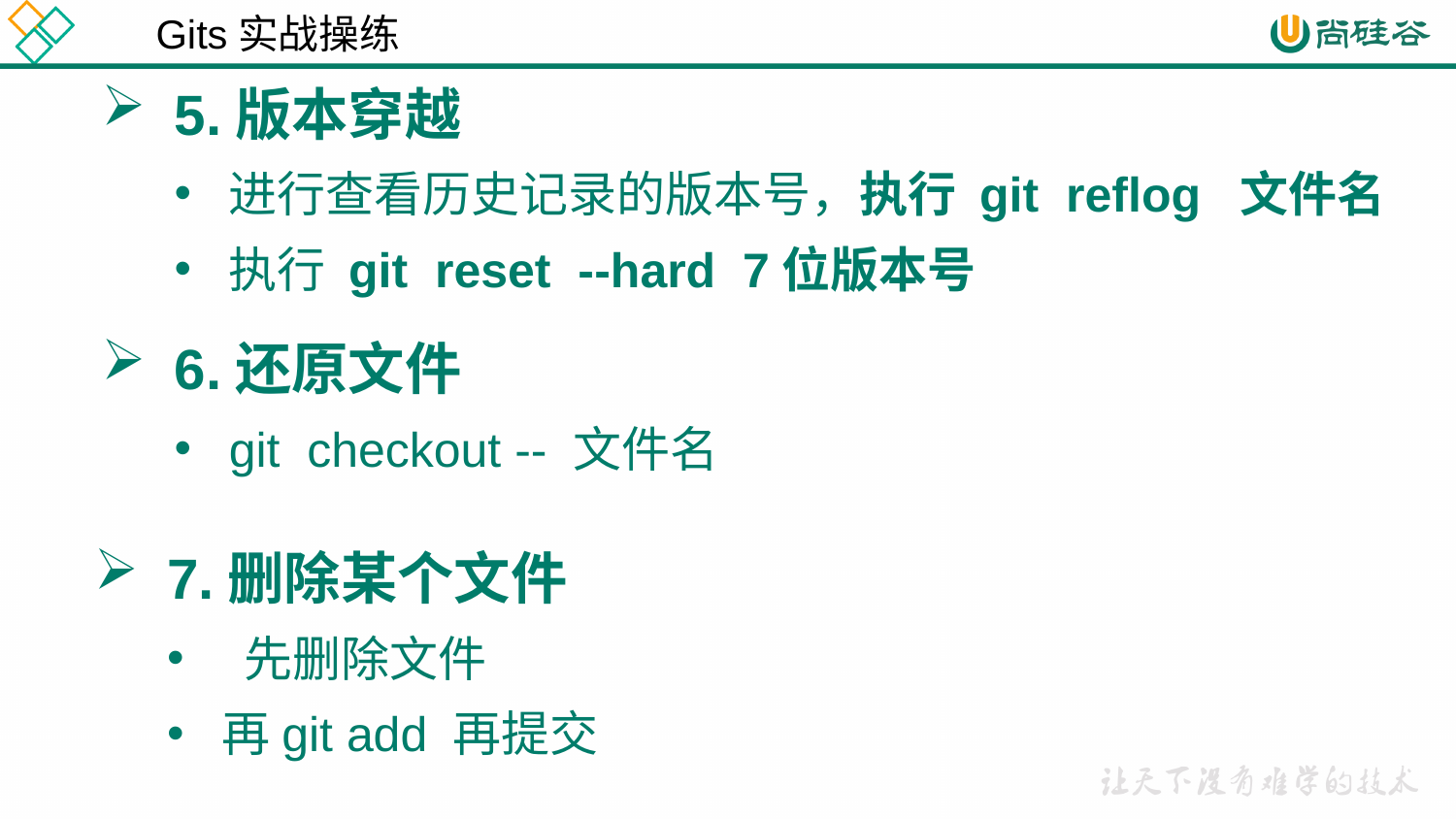

Gits实战操练
5.版本穿越
进行查看历史记录的版本号，执行 git  reflog  文件名
执行 git  reset  --hard  7位版本号
6.还原文件
git  checkout -- 文件名
7.删除某个文件
 先删除文件
再git add 再提交